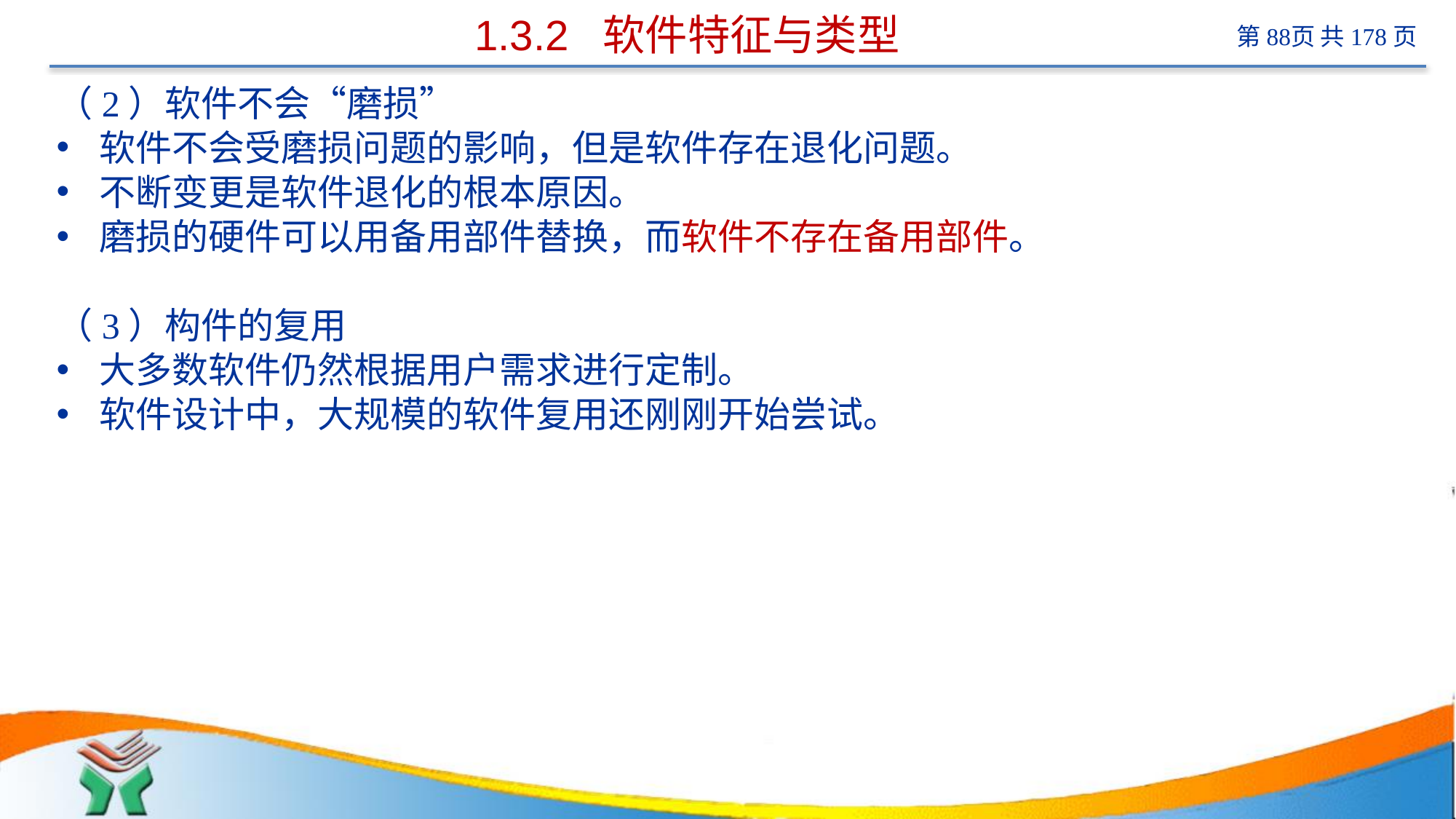

# 1.3.2  软件特征与类型
（2）软件不会“磨损”
软件不会受磨损问题的影响，但是软件存在退化问题。
不断变更是软件退化的根本原因。
磨损的硬件可以用备用部件替换，而软件不存在备用部件。

（3）构件的复用
大多数软件仍然根据用户需求进行定制。
软件设计中，大规模的软件复用还刚刚开始尝试。